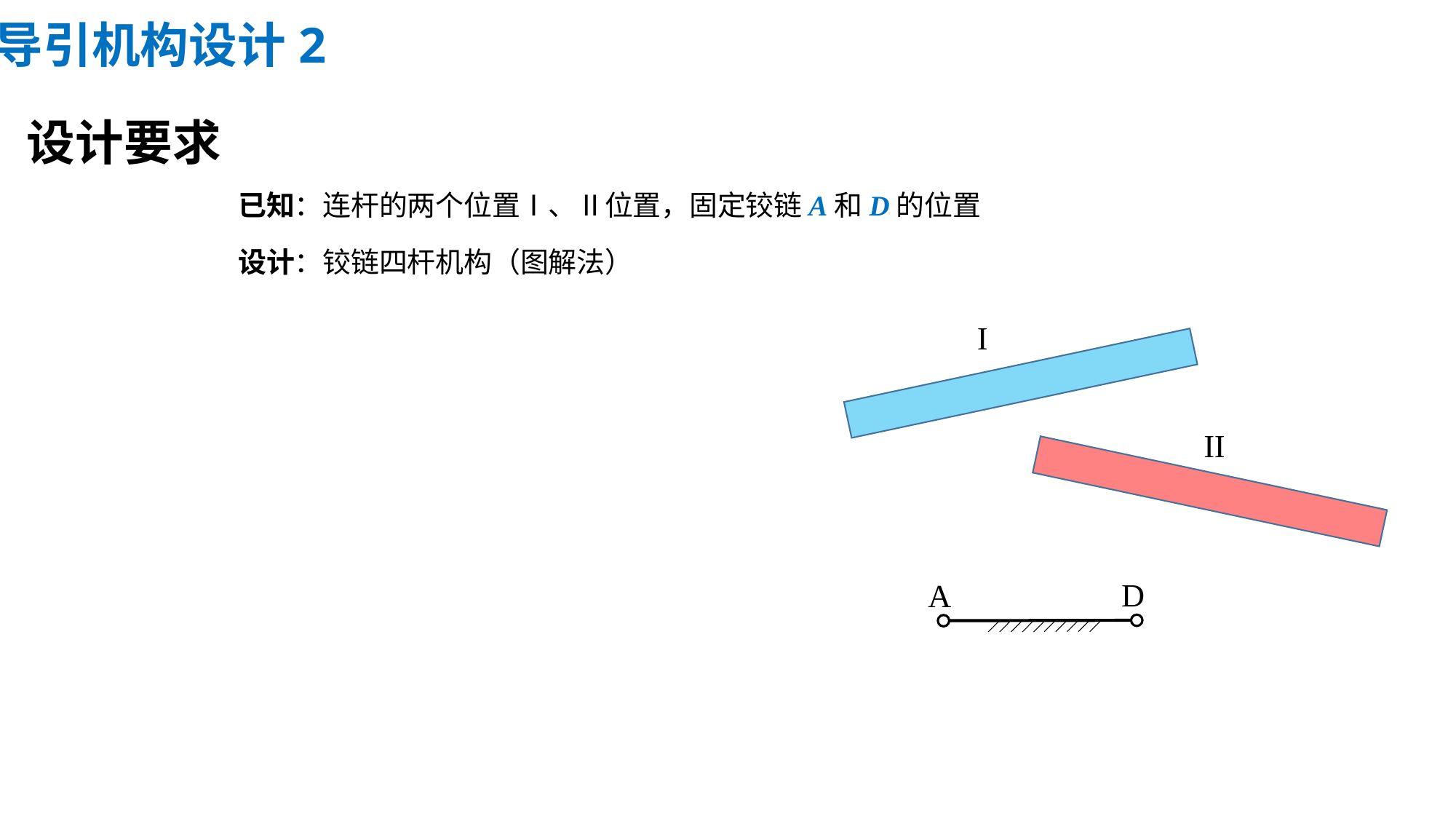

导引机构设计2
设计要求
已知：连杆的两个位置Ⅰ、Ⅱ位置，固定铰链A和D的位置
设计：铰链四杆机构（图解法）
I

II

D
A